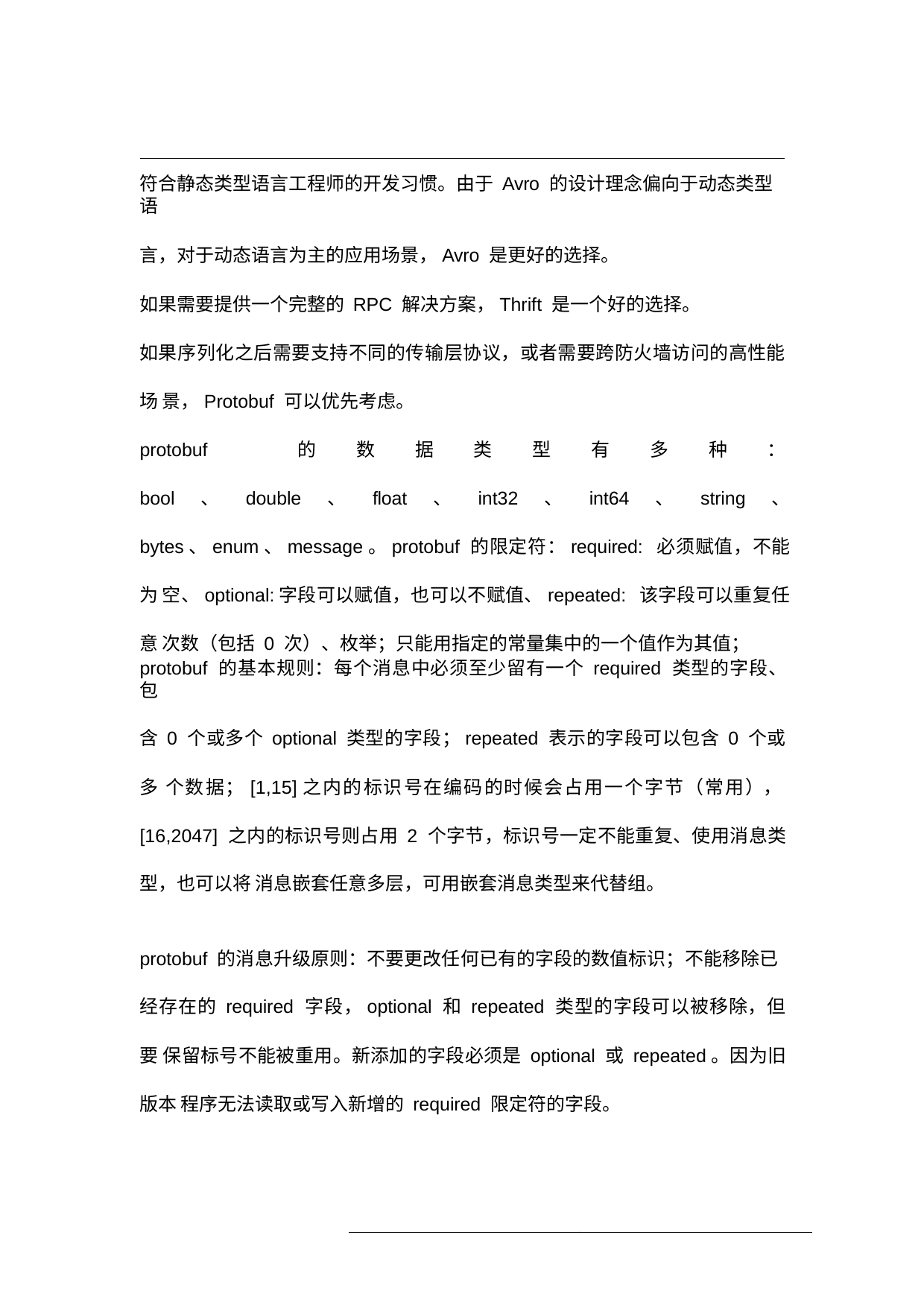

符合静态类型语言工程师的开发习惯。由于 Avro 的设计理念偏向于动态类型语

言，对于动态语言为主的应用场景，Avro 是更好的选择。

如果需要提供一个完整的 RPC 解决方案，Thrift 是一个好的选择。
如果序列化之后需要支持不同的传输层协议，或者需要跨防火墙访问的高性能场 景，Protobuf 可以优先考虑。
protobuf 的数据类型有多种：bool、double、float、int32、int64、string、 bytes、enum、message。protobuf 的限定符：required: 必须赋值，不能为 空、optional:字段可以赋值，也可以不赋值、repeated: 该字段可以重复任意 次数（包括 0 次）、枚举；只能用指定的常量集中的一个值作为其值；
protobuf 的基本规则：每个消息中必须至少留有一个 required 类型的字段、包
含 0 个或多个 optional 类型的字段；repeated 表示的字段可以包含 0 个或多 个数据；[1,15]之内的标识号在编码的时候会占用一个字节（常用），[16,2047] 之内的标识号则占用 2 个字节，标识号一定不能重复、使用消息类型，也可以将 消息嵌套任意多层，可用嵌套消息类型来代替组。
protobuf 的消息升级原则：不要更改任何已有的字段的数值标识；不能移除已
经存在的 required 字段，optional 和 repeated 类型的字段可以被移除，但要 保留标号不能被重用。新添加的字段必须是 optional 或 repeated。因为旧版本 程序无法读取或写入新增的 required 限定符的字段。